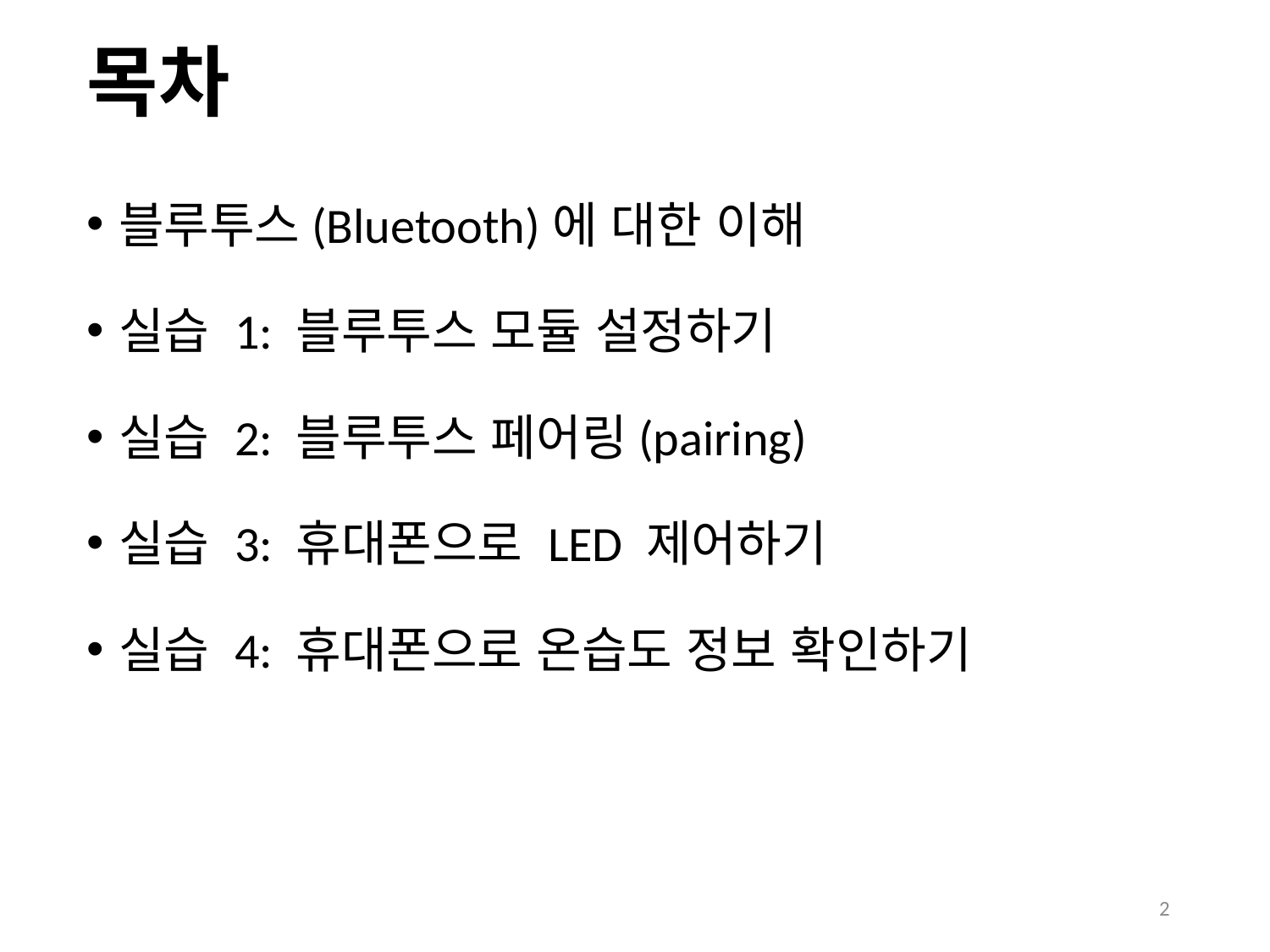

# 목차
블루투스(Bluetooth)에 대한 이해
실습 1: 블루투스 모듈 설정하기
실습 2: 블루투스 페어링(pairing)
실습 3: 휴대폰으로 LED 제어하기
실습 4: 휴대폰으로 온습도 정보 확인하기
2